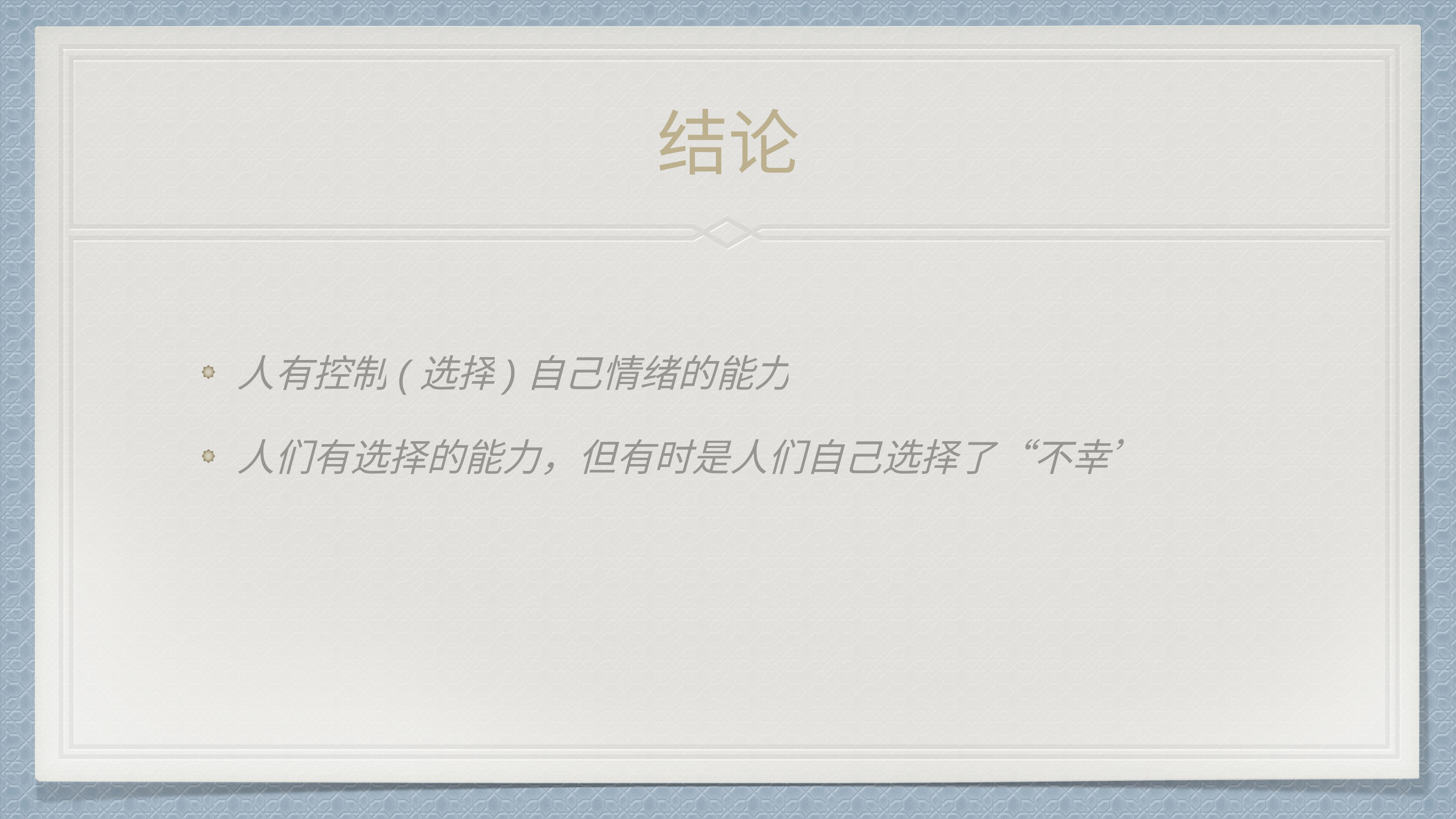

# 结论
人有控制(选择)自己情绪的能力
人们有选择的能力，但有时是人们自己选择了“不幸”